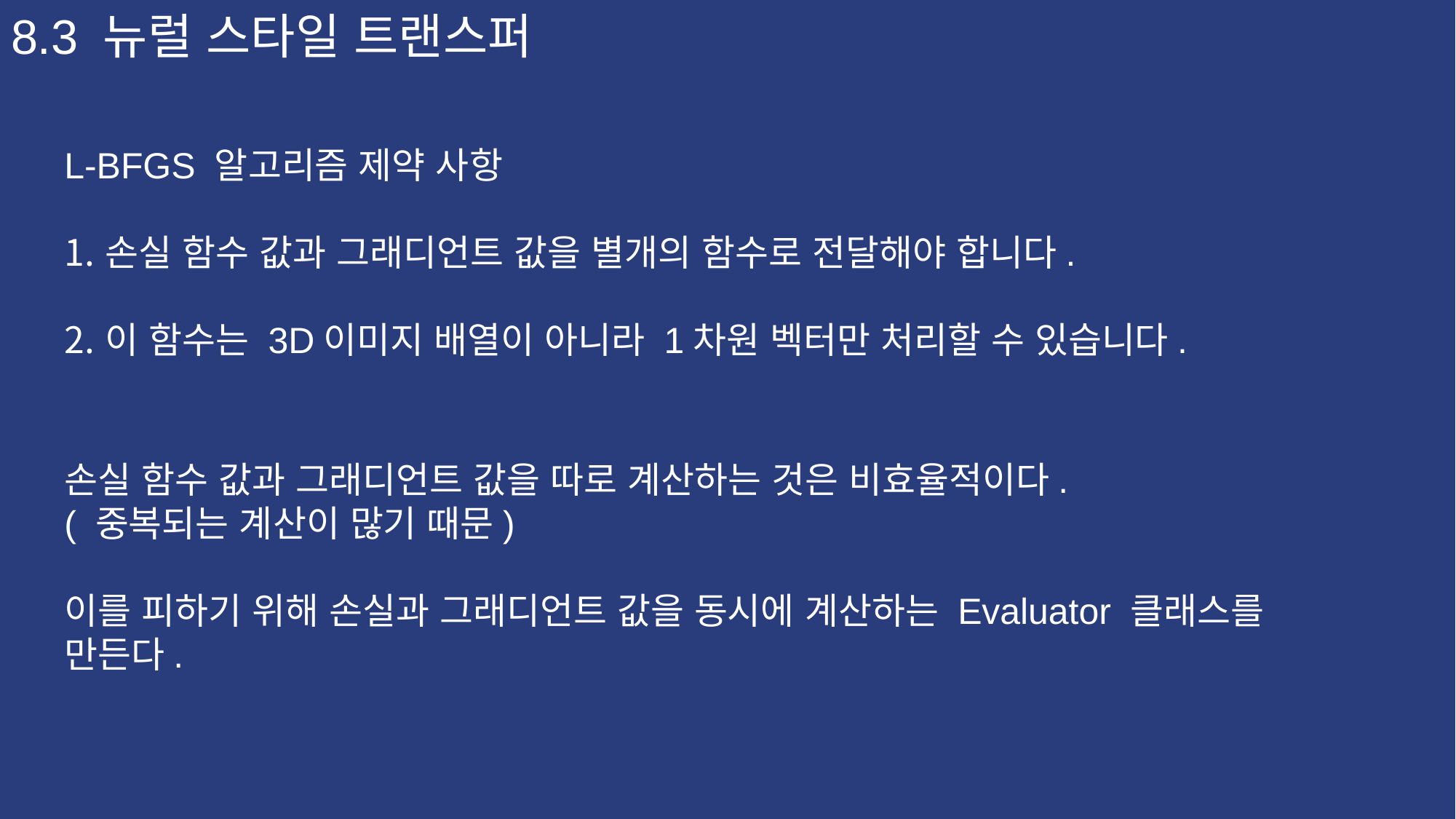

8.3 뉴럴 스타일 트랜스퍼
L-BFGS 알고리즘 제약 사항

손실 함수 값과 그래디언트 값을 별개의 함수로 전달해야 합니다.

이 함수는 3D이미지 배열이 아니라 1차원 벡터만 처리할 수 있습니다.
손실 함수 값과 그래디언트 값을 따로 계산하는 것은 비효율적이다.
( 중복되는 계산이 많기 때문)

이를 피하기 위해 손실과 그래디언트 값을 동시에 계산하는 Evaluator 클래스를 만든다.